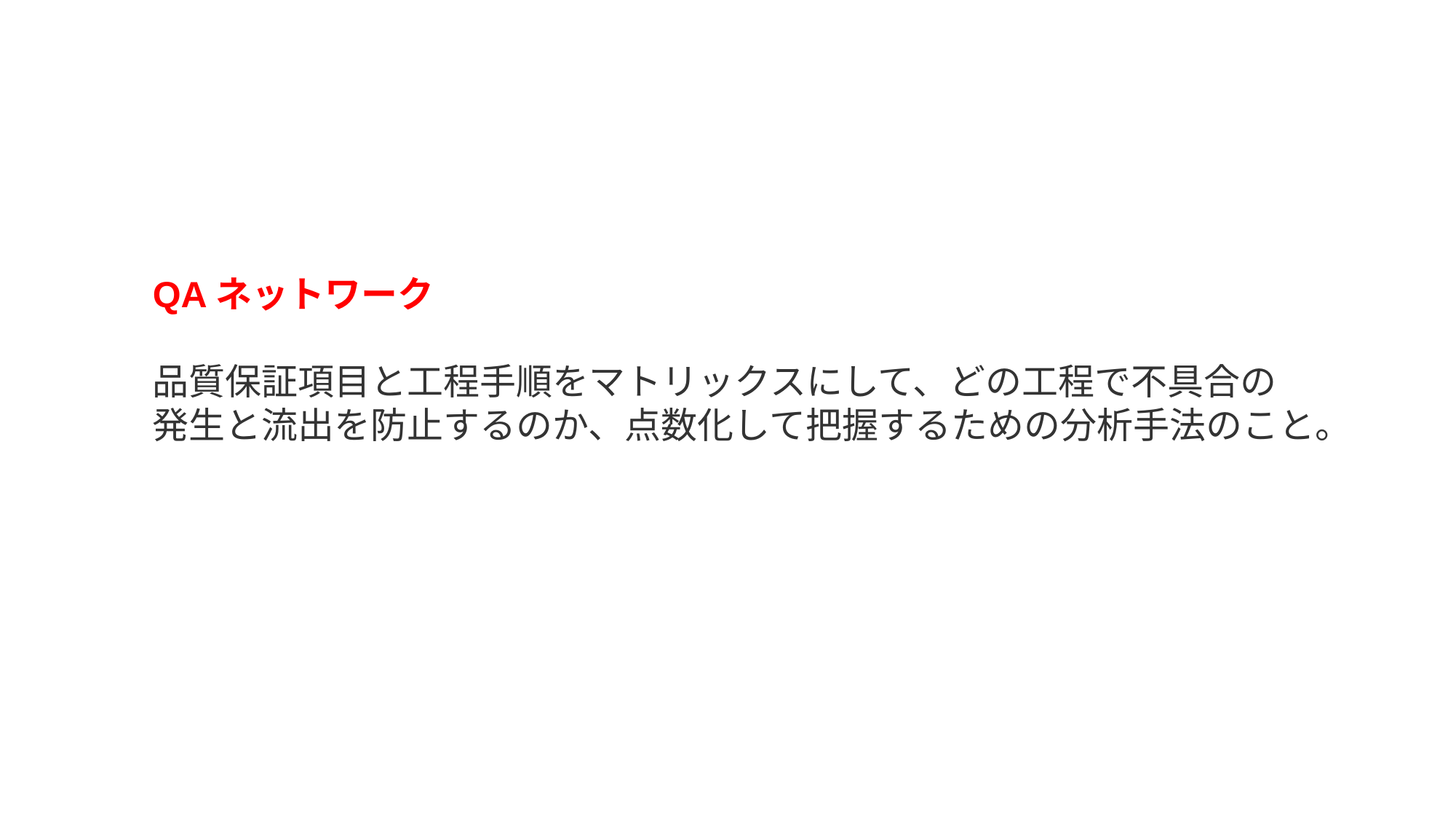

QAネットワーク

品質保証項目と工程手順をマトリックスにして、どの工程で不具合の　発生と流出を防止するのか、点数化して把握するための分析手法のこと。